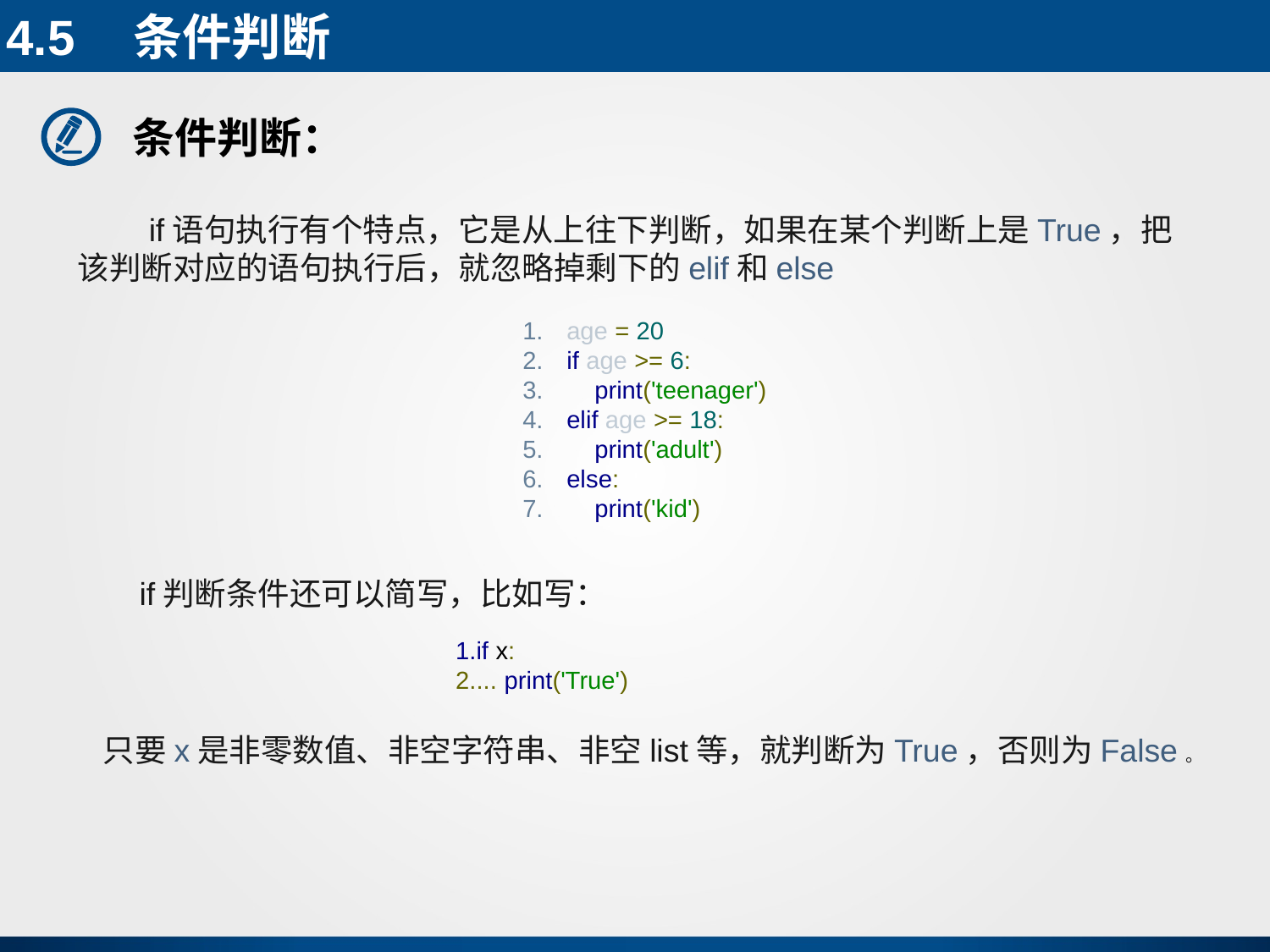

4.5	条件判断
条件判断：

        if语句执行有个特点，它是从上往下判断，如果在某个判断上是True，把该判断对应的语句执行后，就忽略掉剩下的elif和else
age = 20
if age >= 6:
    print('teenager')
elif age >= 18:
    print('adult')
else:
    print('kid')
if判断条件还可以简写，比如写：
if x:
... print('True')
只要x是非零数值、非空字符串、非空list等，就判断为True，否则为False。